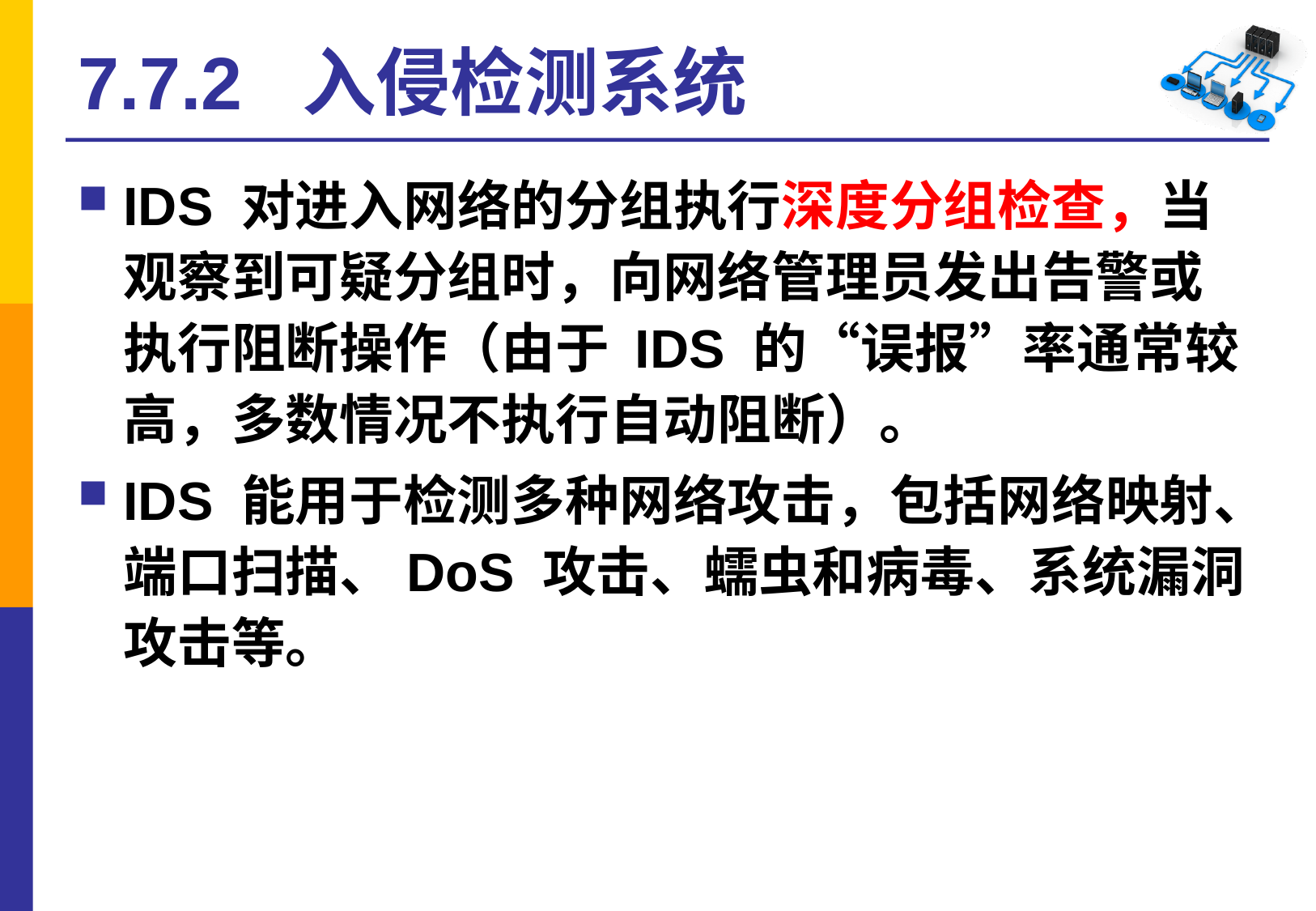

# 7.7.2  入侵检测系统
IDS 对进入网络的分组执行深度分组检查，当观察到可疑分组时，向网络管理员发出告警或执行阻断操作（由于 IDS 的“误报”率通常较高，多数情况不执行自动阻断）。
IDS 能用于检测多种网络攻击，包括网络映射、端口扫描、DoS 攻击、蠕虫和病毒、系统漏洞攻击等。